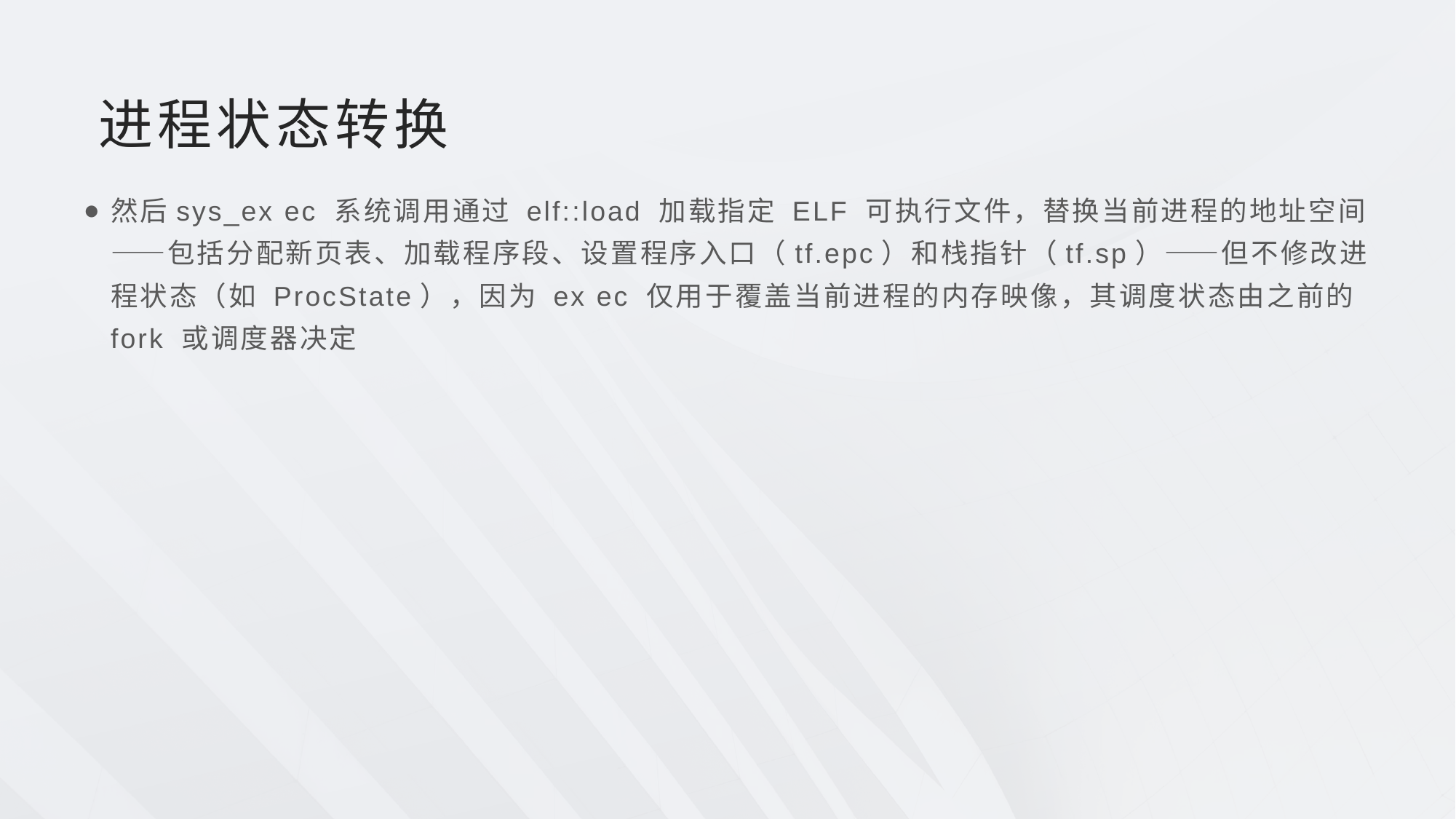

进程状态转换
然后sys_ex ec 系统调用通过 elf::load 加载指定 ELF 可执行文件，替换当前进程的地址空间——包括分配新页表、加载程序段、设置程序入口（tf.epc）和栈指针（tf.sp）——但不修改进程状态（如 ProcState），因为 ex ec 仅用于覆盖当前进程的内存映像，其调度状态由之前的 fork 或调度器决定